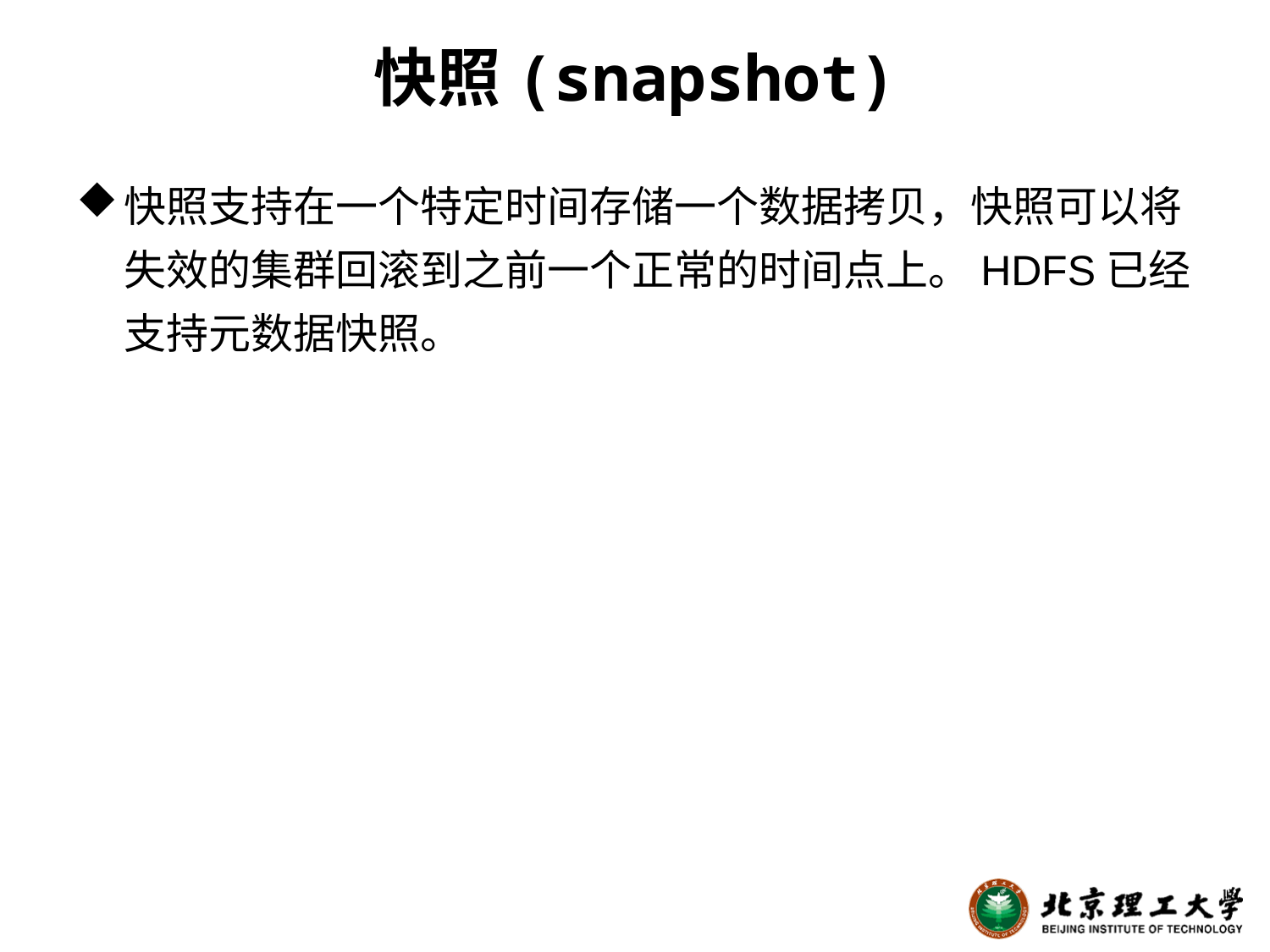

# 快照(snapshot)
快照支持在一个特定时间存储一个数据拷贝，快照可以将失效的集群回滚到之前一个正常的时间点上。HDFS已经支持元数据快照。